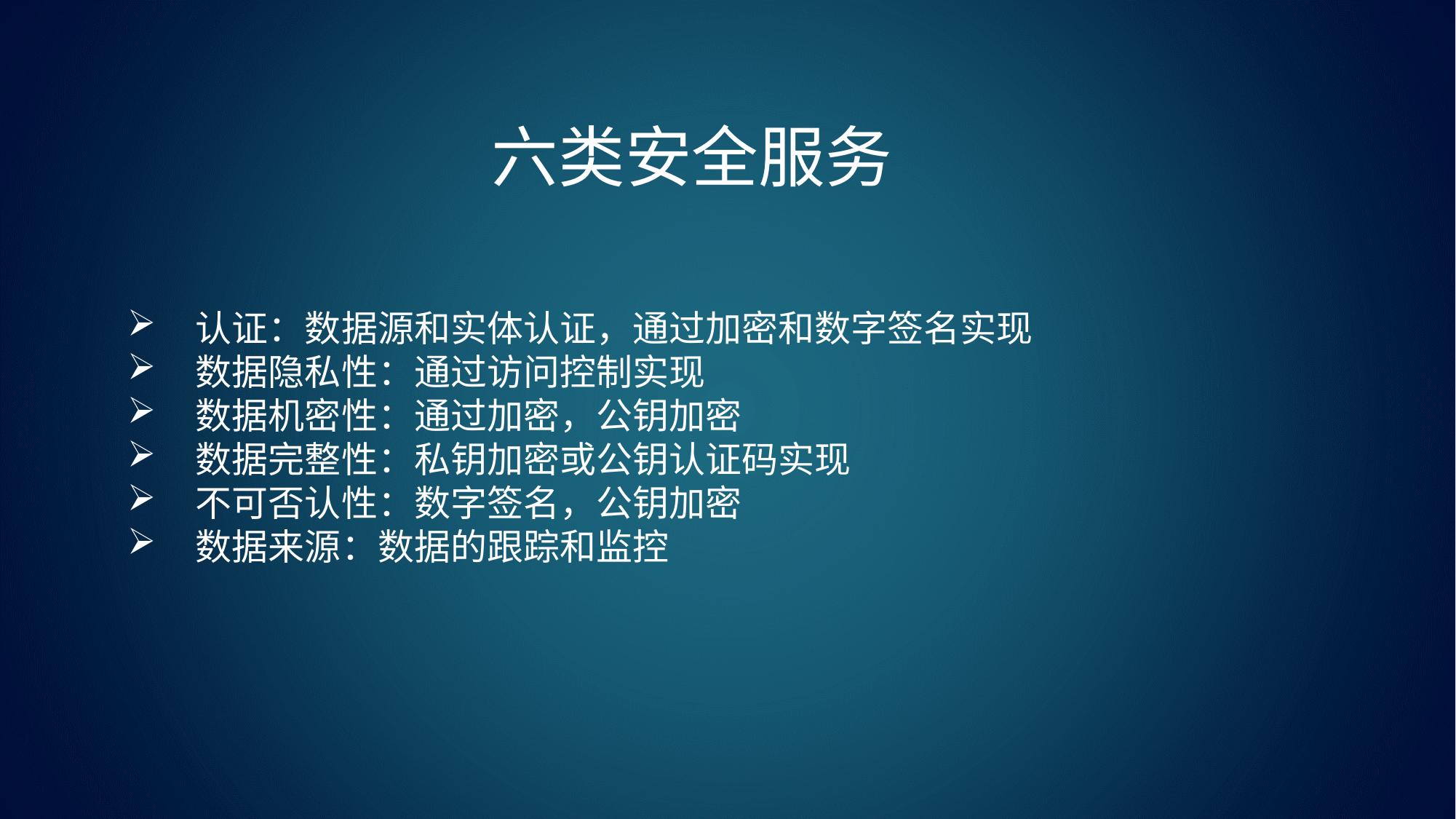

六类安全服务

认证：数据源和实体认证，通过加密和数字签名实现
数据隐私性：通过访问控制实现
数据机密性：通过加密，公钥加密
数据完整性：私钥加密或公钥认证码实现
不可否认性：数字签名，公钥加密
数据来源：数据的跟踪和监控